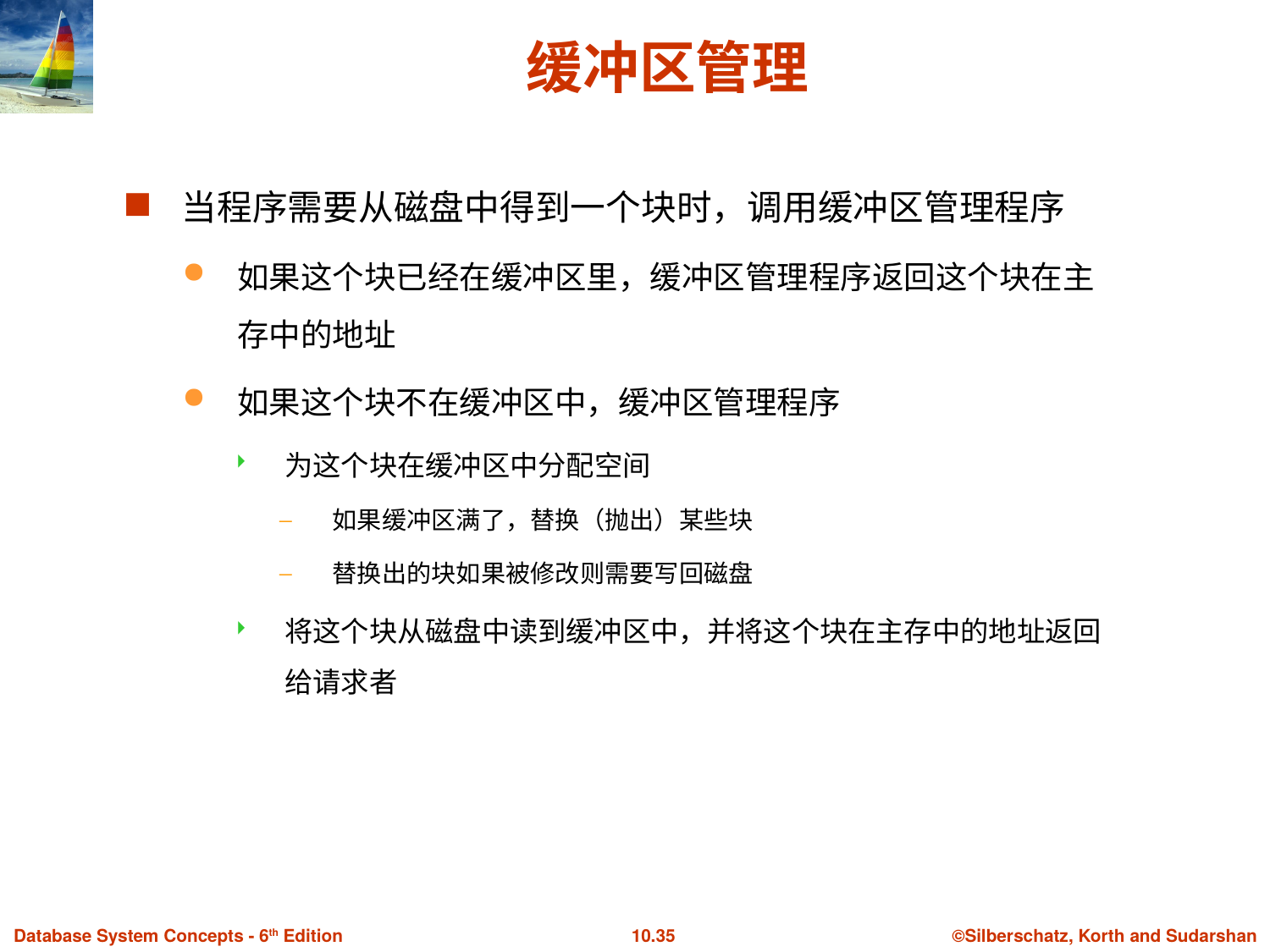

缓冲区管理
当程序需要从磁盘中得到一个块时，调用缓冲区管理程序
如果这个块已经在缓冲区里，缓冲区管理程序返回这个块在主存中的地址
如果这个块不在缓冲区中，缓冲区管理程序
为这个块在缓冲区中分配空间
如果缓冲区满了，替换（抛出）某些块
替换出的块如果被修改则需要写回磁盘
将这个块从磁盘中读到缓冲区中，并将这个块在主存中的地址返回给请求者